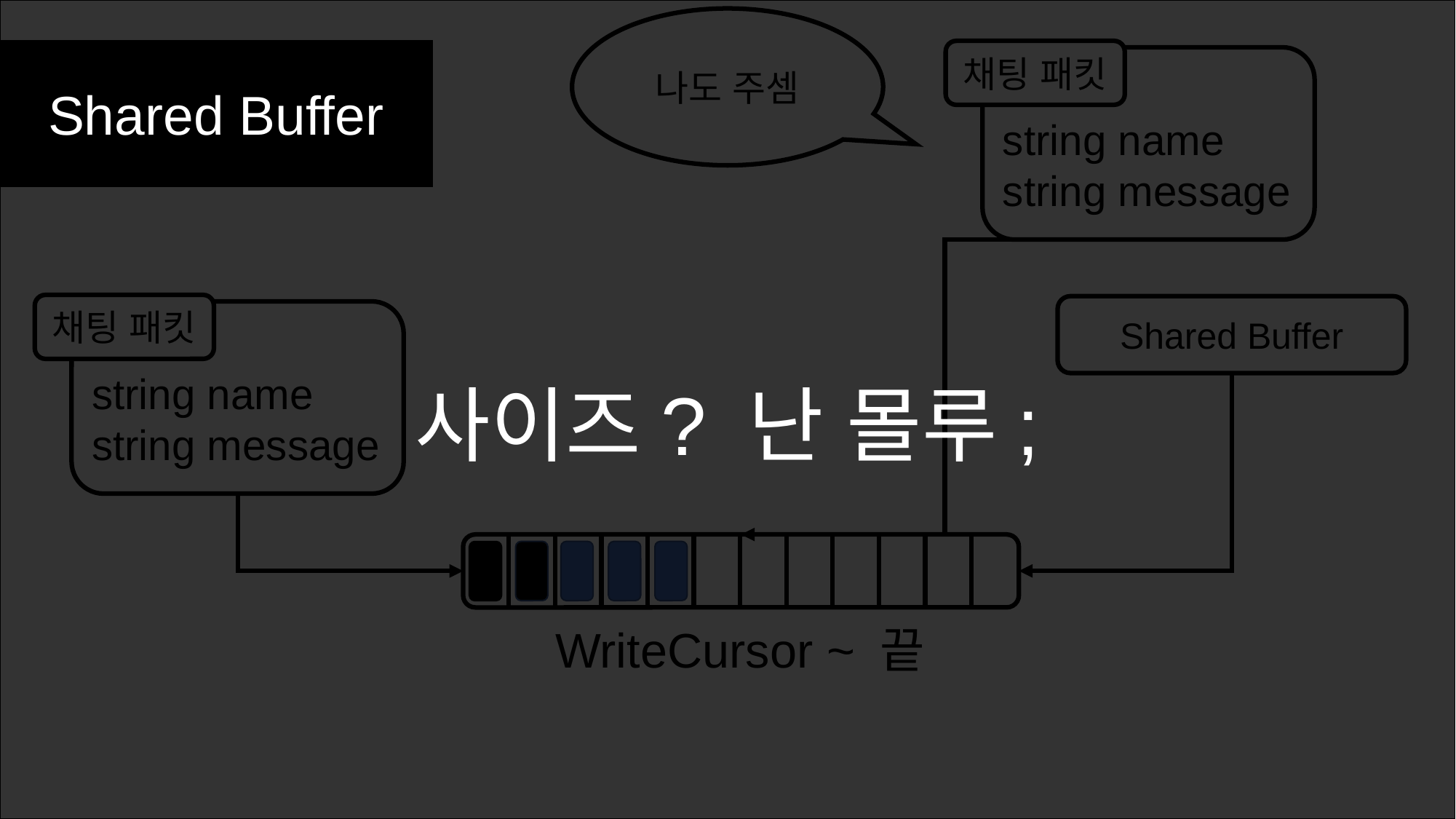

나도 주셈
Shared Buffer
채팅 패킷

string name
string message
채팅 패킷

string name
string message
Shared Buffer
사이즈? 난 몰루;

WriteCursor ~ 끝